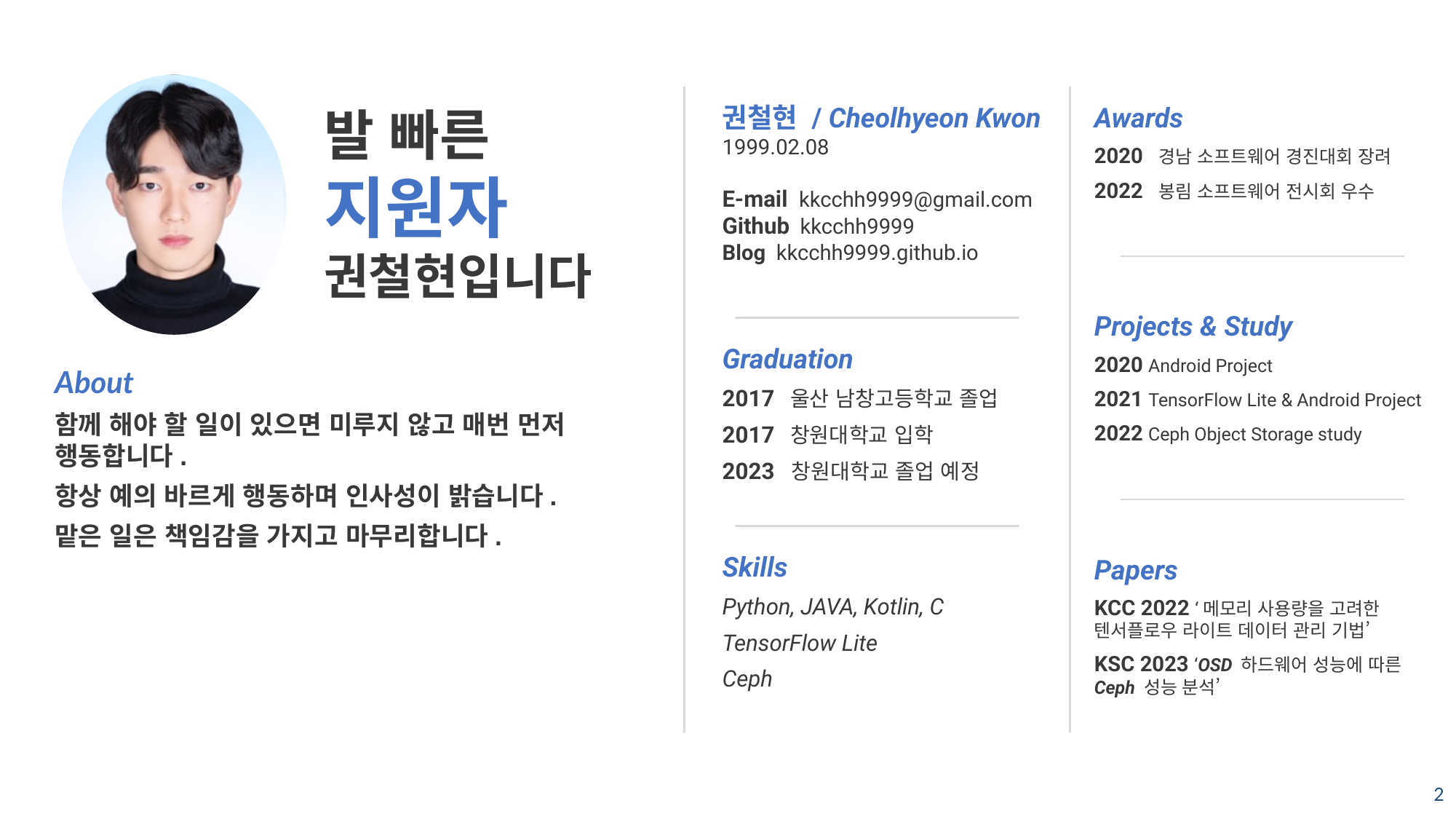

발 빠른
지원자
권철현입니다
권철현 / Cheolhyeon Kwon
1999.02.08

E-mail  kkcchh9999@gmail.com
Github  kkcchh9999
Blog  kkcchh9999.github.io
Awards
2020  경남 소프트웨어 경진대회 장려
2022  봉림 소프트웨어 전시회 우수
Projects & Study
2020 Android Project
2021 TensorFlow Lite & Android Project
2022 Ceph Object Storage study
Graduation
2017  울산 남창고등학교 졸업
2017  창원대학교 입학
2023  창원대학교 졸업 예정

About
함께 해야 할 일이 있으면 미루지 않고 매번 먼저 행동합니다.
항상 예의 바르게 행동하며 인사성이 밝습니다.
맡은 일은 책임감을 가지고 마무리합니다.

Skills
Python, JAVA, Kotlin, C
TensorFlow Lite
Ceph

Papers
KCC 2022 ‘메모리 사용량을 고려한 텐서플로우 라이트 데이터 관리 기법’
KSC 2023 ‘OSD 하드웨어 성능에 따른 Ceph 성능 분석’
2